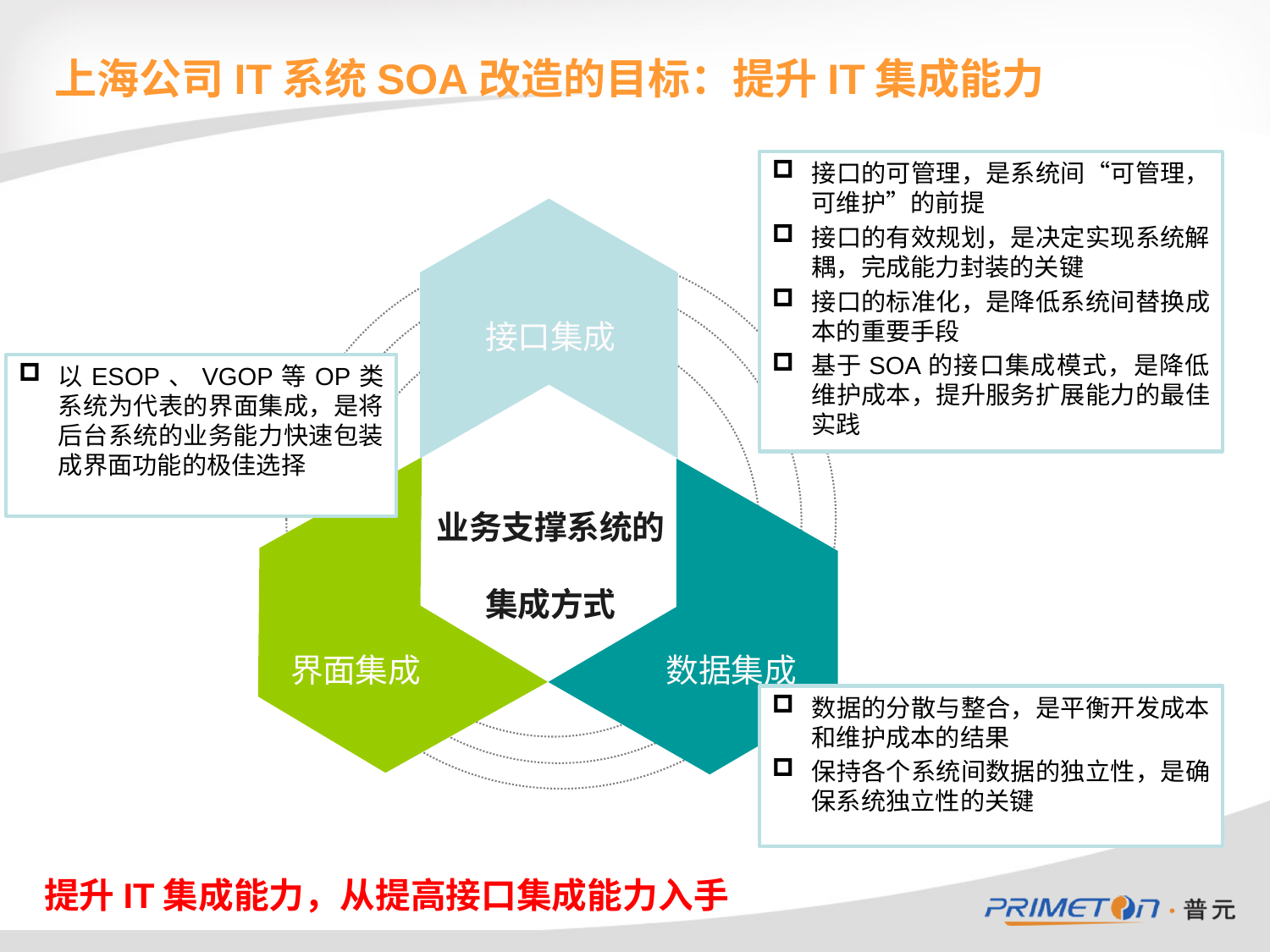

# 上海公司IT系统SOA改造的目标：提升IT集成能力
接口的可管理，是系统间“可管理，可维护”的前提
接口的有效规划，是决定实现系统解耦，完成能力封装的关键
接口的标准化，是降低系统间替换成本的重要手段
基于SOA的接口集成模式，是降低维护成本，提升服务扩展能力的最佳实践

接口集成

以ESOP、VGOP等OP类系统为代表的界面集成，是将后台系统的业务能力快速包装成界面功能的极佳选择
业务支撑系统的集成方式

界面集成
数据集成
数据的分散与整合，是平衡开发成本和维护成本的结果
保持各个系统间数据的独立性，是确保系统独立性的关键
提升IT集成能力，从提高接口集成能力入手